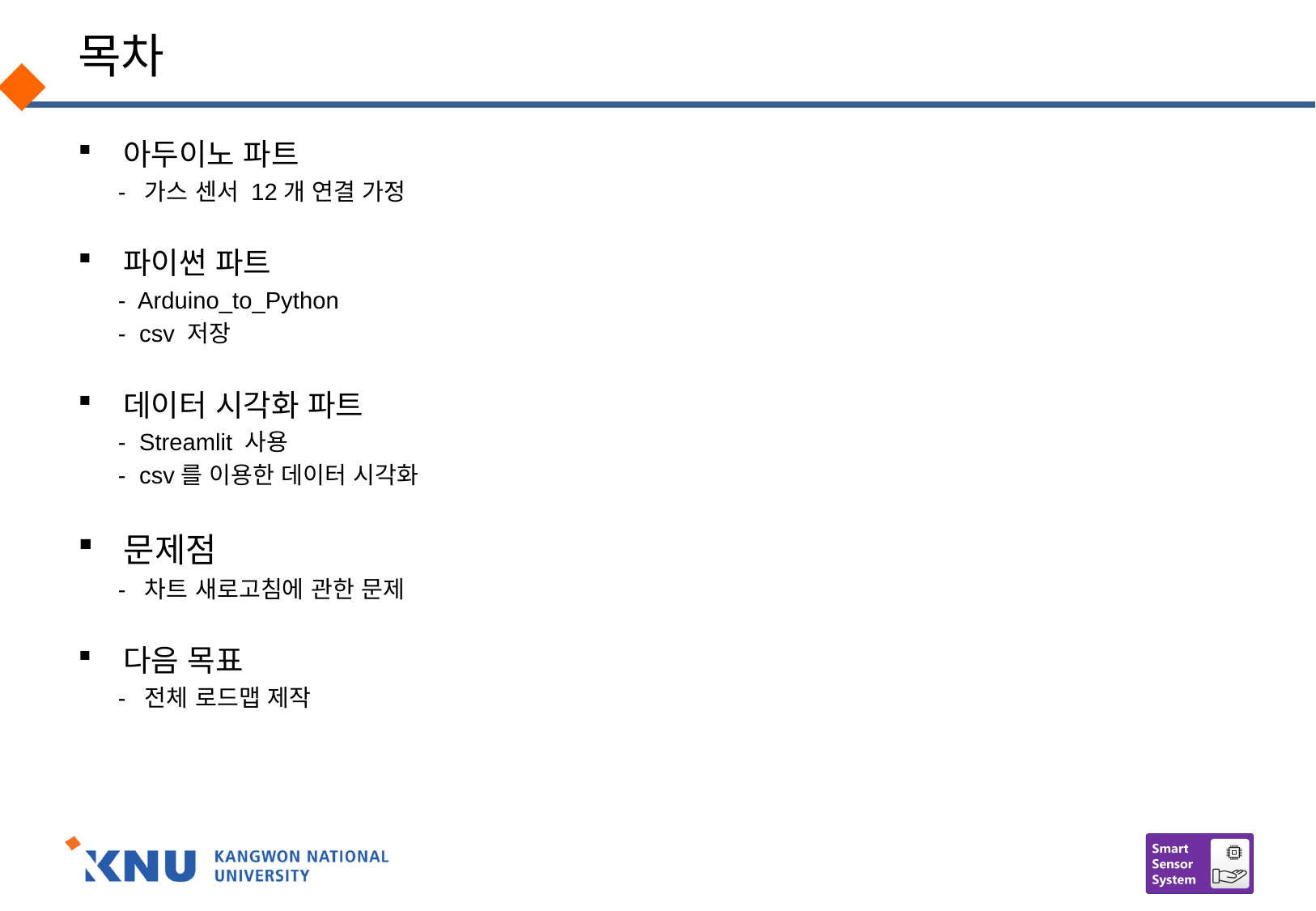

# 목차
아두이노 파트
      -  가스 센서 12개 연결 가정

파이썬 파트
      -  Arduino_to_Python
      -  csv 저장

데이터 시각화 파트
      -  Streamlit 사용
      -  csv를 이용한 데이터 시각화

문제점
      -  차트 새로고침에 관한 문제

다음 목표
      -  전체 로드맵 제작